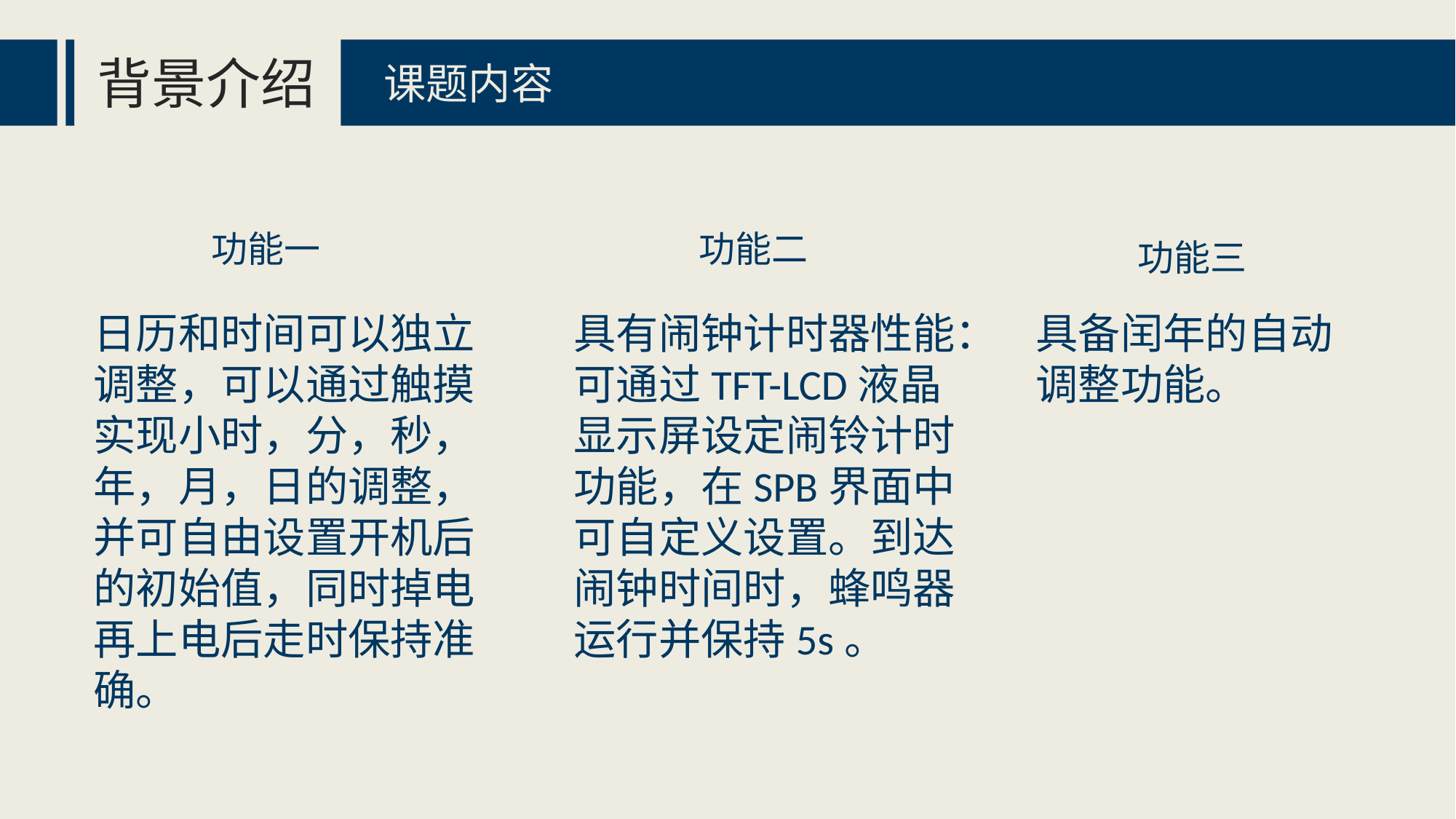

背景介绍
课题内容
功能一
功能二
功能三
具有闹钟计时器性能：可通过TFT-LCD液晶显示屏设定闹铃计时功能，在SPB界面中可自定义设置。到达闹钟时间时，蜂鸣器运行并保持5s。
具备闰年的自动调整功能。
日历和时间可以独立调整，可以通过触摸实现小时，分，秒，年，月，日的调整，并可自由设置开机后的初始值，同时掉电再上电后走时保持准确。
5